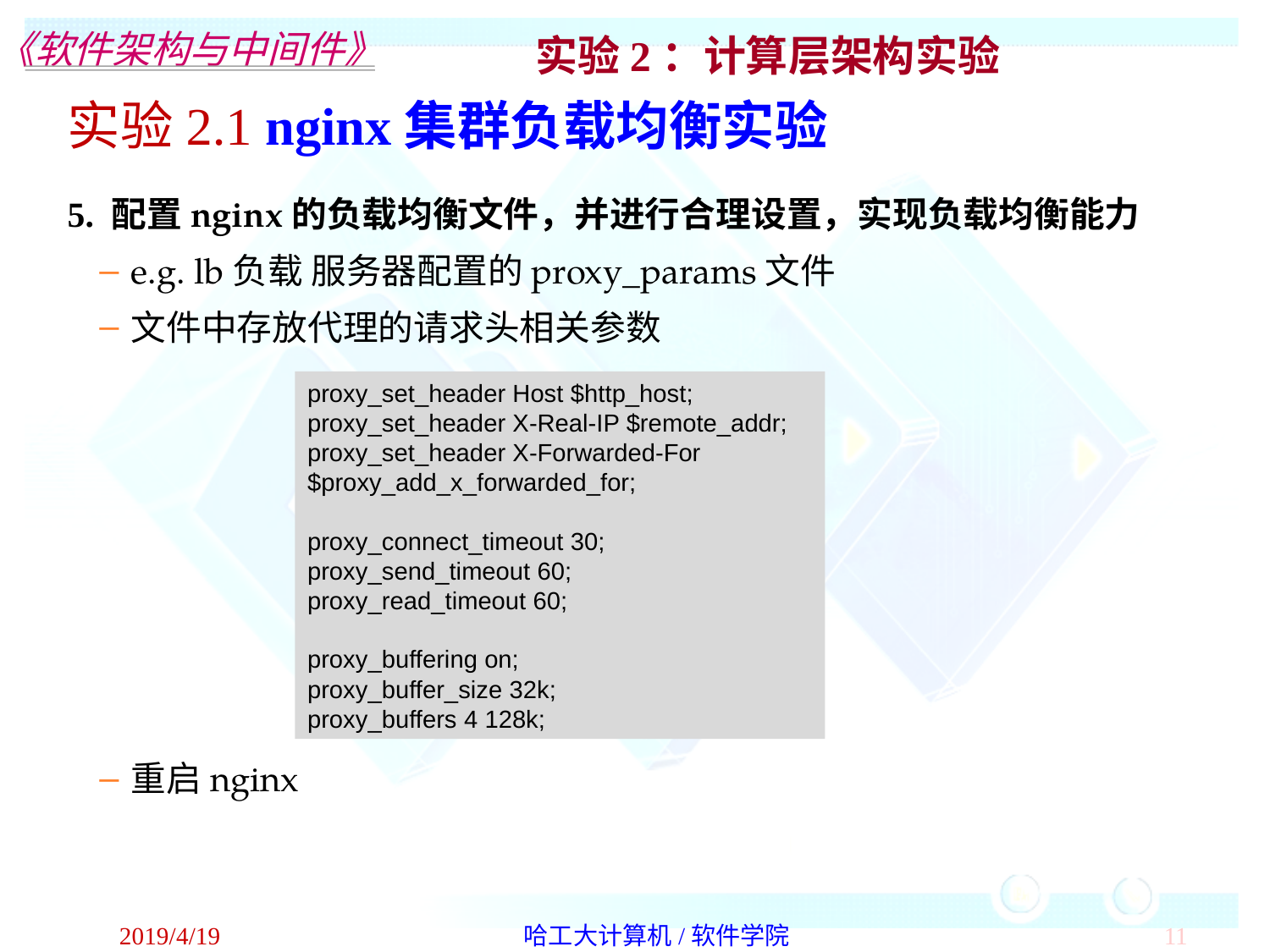

实验2.1 nginx集群负载均衡实验
5. 配置nginx的负载均衡文件，并进行合理设置，实现负载均衡能力
e.g. lb负载 服务器配置的proxy_params文件
文件中存放代理的请求头相关参数

重启nginx

proxy_set_header Host $http_host;
proxy_set_header X-Real-IP $remote_addr;
proxy_set_header X-Forwarded-For $proxy_add_x_forwarded_for;

proxy_connect_timeout 30;
proxy_send_timeout 60;
proxy_read_timeout 60;

proxy_buffering on;
proxy_buffer_size 32k;
proxy_buffers 4 128k;